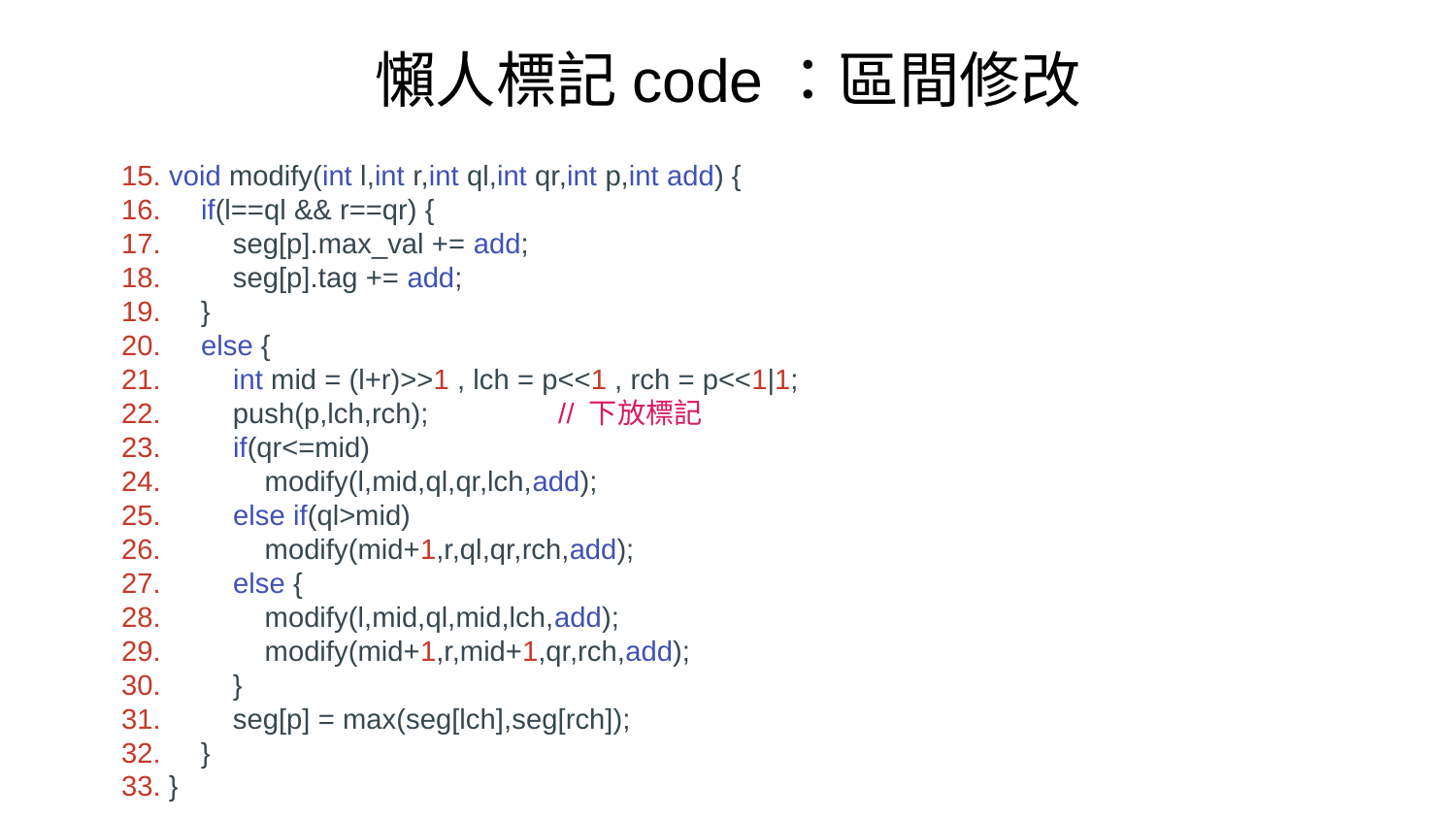

懶人標記code：區間修改
15. void modify(int l,int r,int ql,int qr,int p,int add) {
16.     if(l==ql && r==qr) {
17.         seg[p].max_val += add;
18.         seg[p].tag += add;
19.     }
20.     else {
21.         int mid = (l+r)>>1 , lch = p<<1 , rch = p<<1|1;
22.         push(p,lch,rch);	// 下放標記
23.         if(qr<=mid)
24.             modify(l,mid,ql,qr,lch,add);
25.         else if(ql>mid)
26.             modify(mid+1,r,ql,qr,rch,add);
27.         else {
28.             modify(l,mid,ql,mid,lch,add);
29.             modify(mid+1,r,mid+1,qr,rch,add);
30.         }
31.         seg[p] = max(seg[lch],seg[rch]);
32.     }
33. }